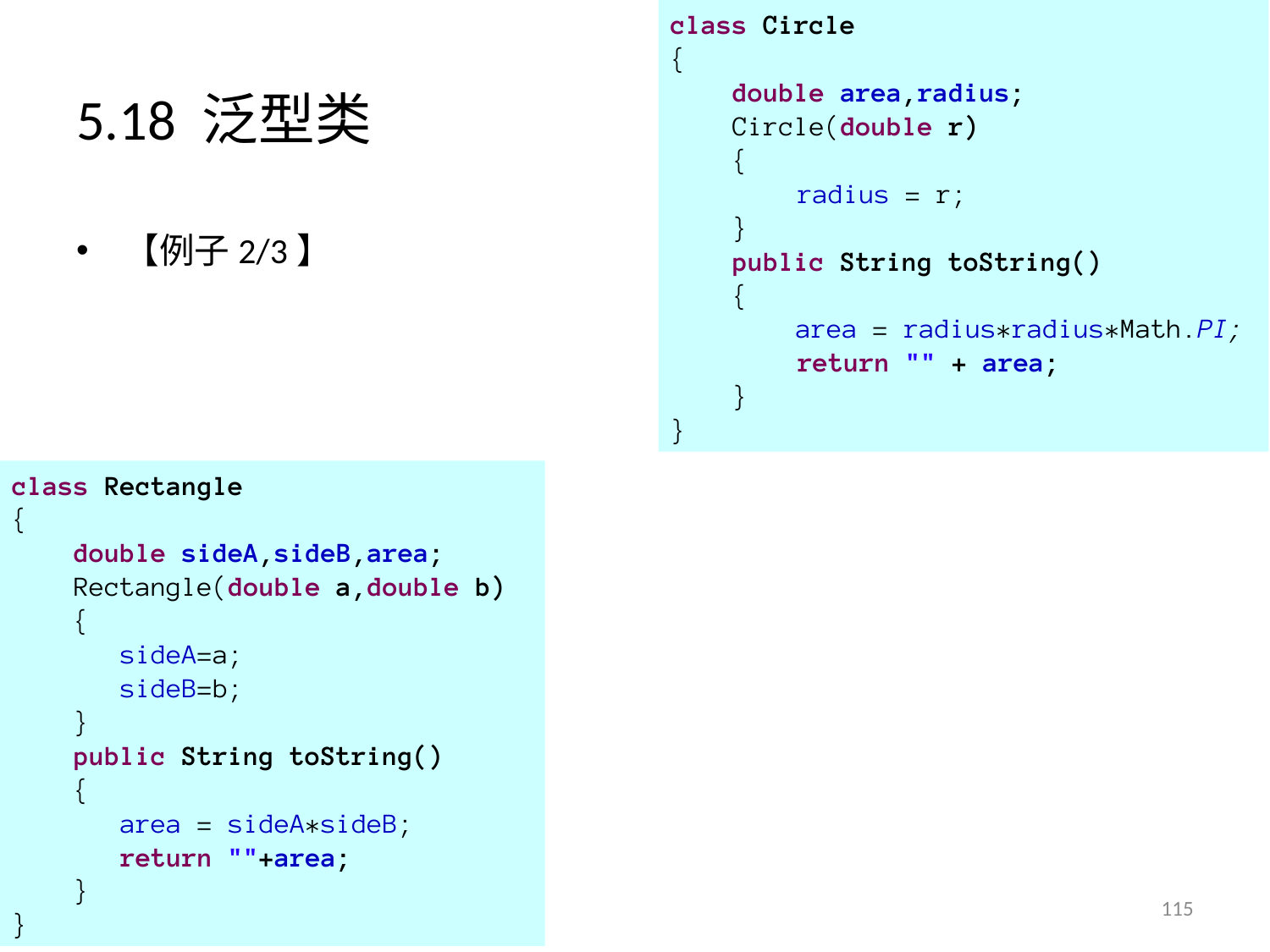

class Circle
{
    double area,radius;
    Circle(double r)
    {
	radius = r;
    }
    public String toString()
    {
    area = radius*radius*Math.PI;
	return "" + area;
    }
}
# 5.18 泛型类
【例子2/3】
class Rectangle
{
    double sideA,sideB,area;
    Rectangle(double a,double b)
    {
       sideA=a;
       sideB=b;
    }
    public String toString()
    {
       area = sideA*sideB;
       return ""+area;
    }
}
115